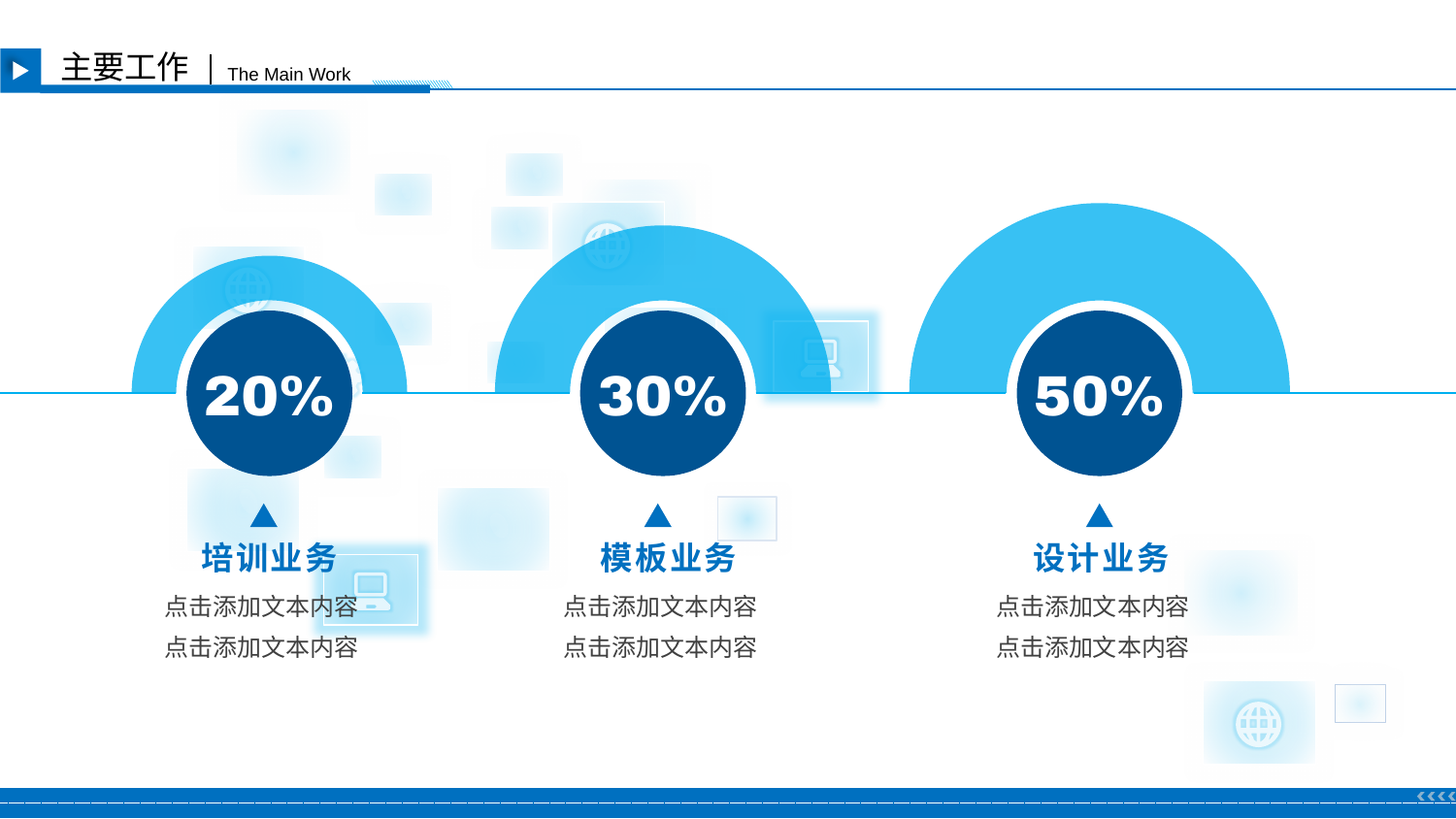

主要工作
The Main Work

50%

30%

20%

培训业务
点击添加文本内容
点击添加文本内容
模板业务
点击添加文本内容
点击添加文本内容
设计业务
点击添加文本内容
点击添加文本内容